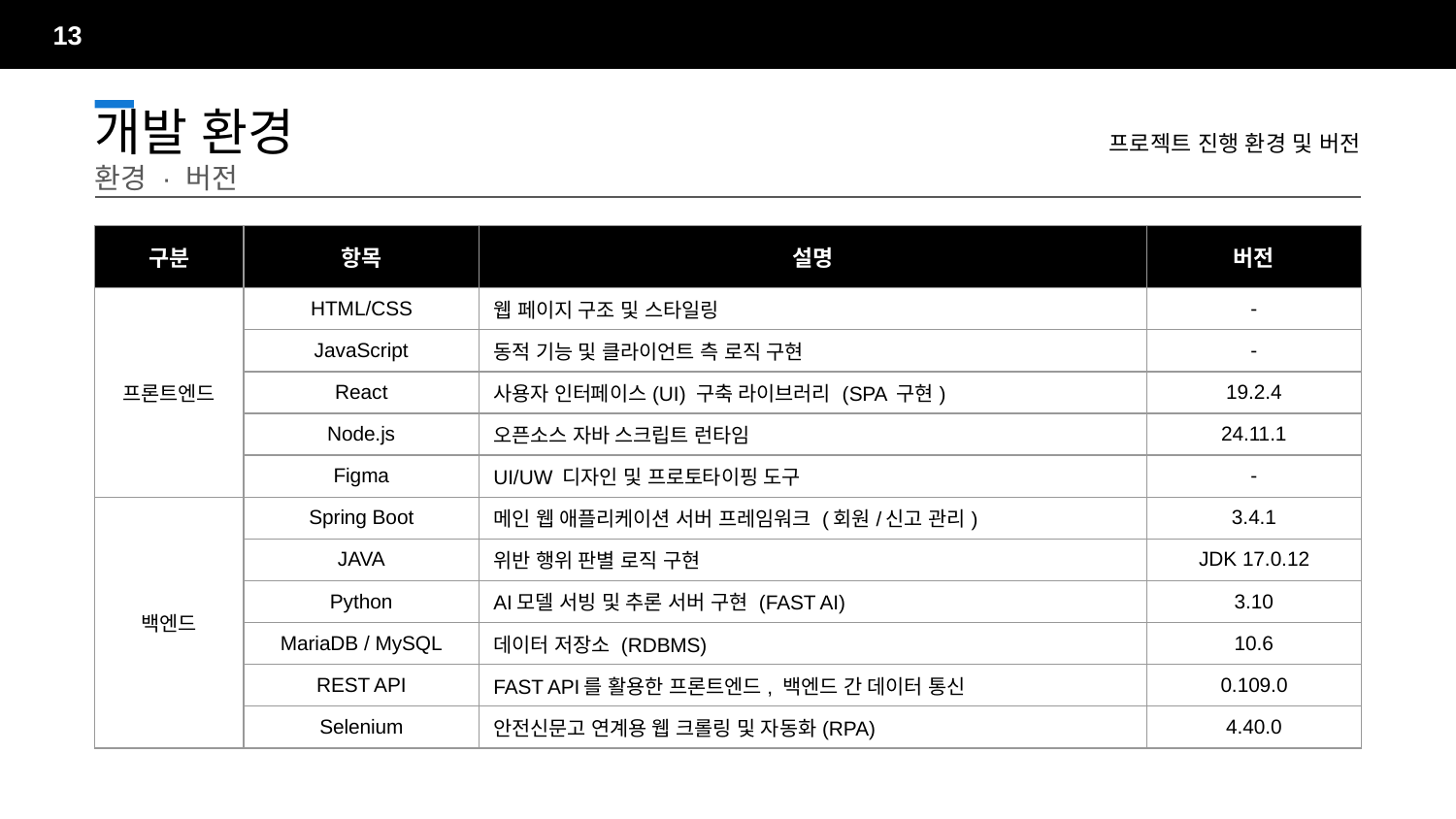

13

프로젝트 진행 환경 및 버전
개발 환경		환경 · 버전
| 구분 | 항목 | 설명 | 버전 |
| --- | --- | --- | --- |
| 프론트엔드 | HTML/CSS | 웹 페이지 구조 및 스타일링 | - |
|  | JavaScript | 동적 기능 및 클라이언트 측 로직 구현 | - |
|  | React | 사용자 인터페이스(UI) 구축 라이브러리 (SPA 구현) | 19.2.4 |
|  | Node.js | 오픈소스 자바 스크립트 런타임 | 24.11.1 |
|  | Figma | UI/UW 디자인 및 프로토타이핑 도구 | - |
| 백엔드 | Spring Boot | 메인 웹 애플리케이션 서버 프레임워크 (회원/신고 관리) | 3.4.1 |
|  | JAVA | 위반 행위 판별 로직 구현 | JDK 17.0.12 |
|  | Python | AI모델 서빙 및 추론 서버 구현 (FAST AI) | 3.10 |
|  | MariaDB / MySQL | 데이터 저장소 (RDBMS) | 10.6 |
|  | REST API | FAST API를 활용한 프론트엔드, 백엔드 간 데이터 통신 | 0.109.0 |
|  | Selenium | 안전신문고 연계용 웹 크롤링 및 자동화(RPA) | 4.40.0 |